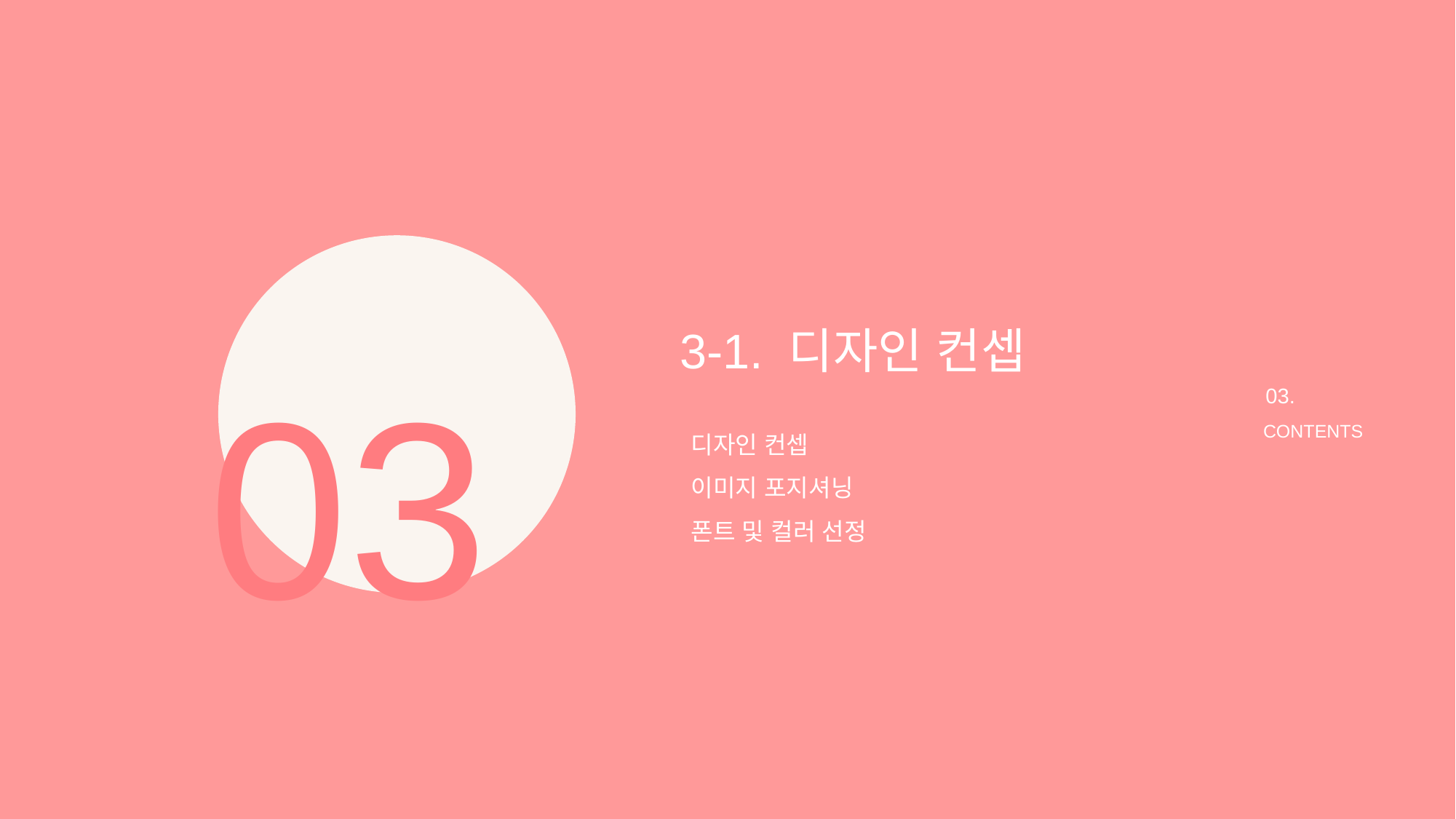

3-1. 디자인 컨셉
03
03.
CONTENTS
디자인 컨셉
이미지 포지셔닝
폰트 및 컬러 선정